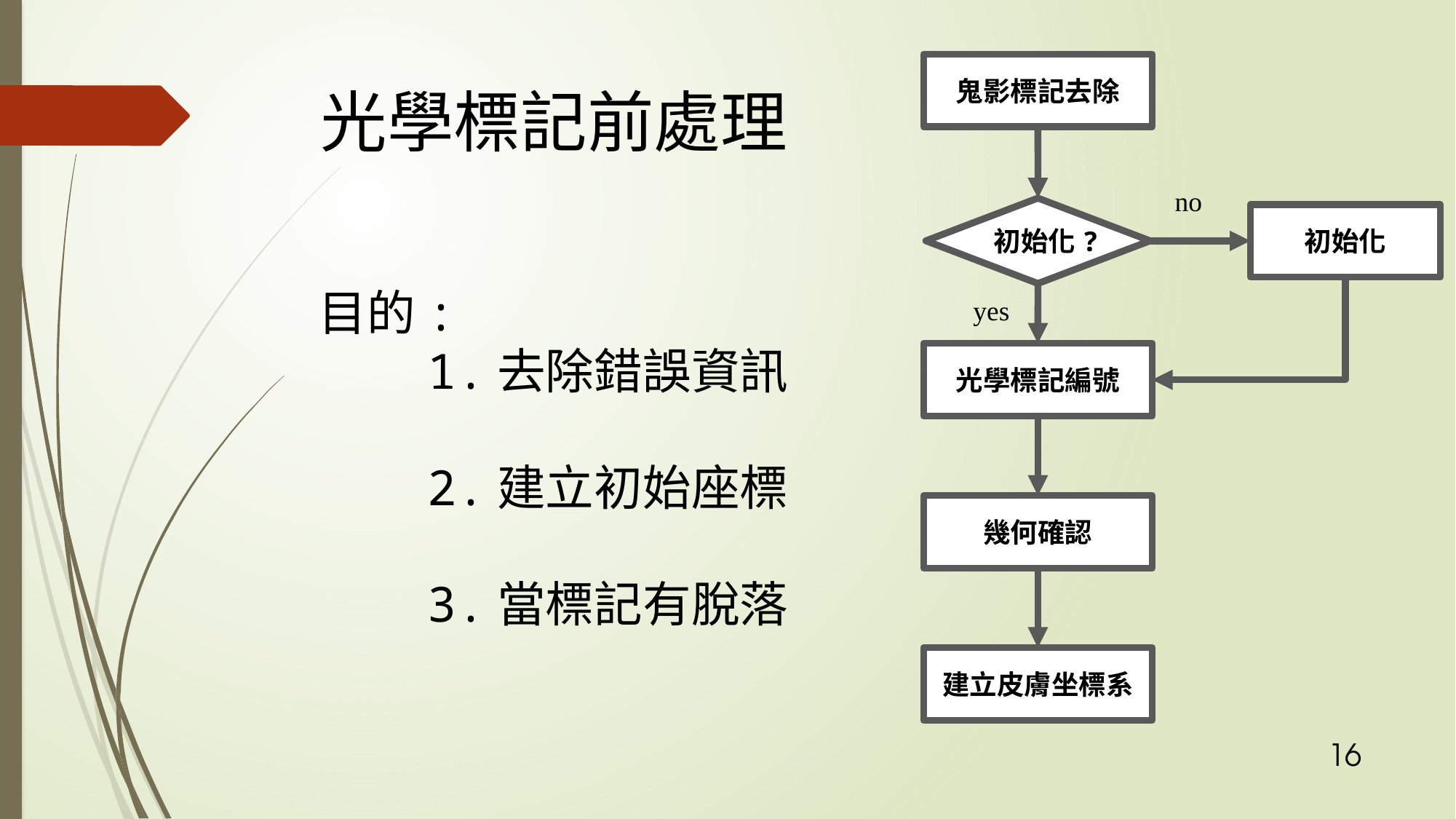

鬼影標記去除
no
初始化?
初始化
yes
光學標記編號
幾何確認
建立皮膚坐標系
# 光學標記前處理
目的:
	1.去除錯誤資訊

	2.建立初始座標

	3.當標記有脫落
16